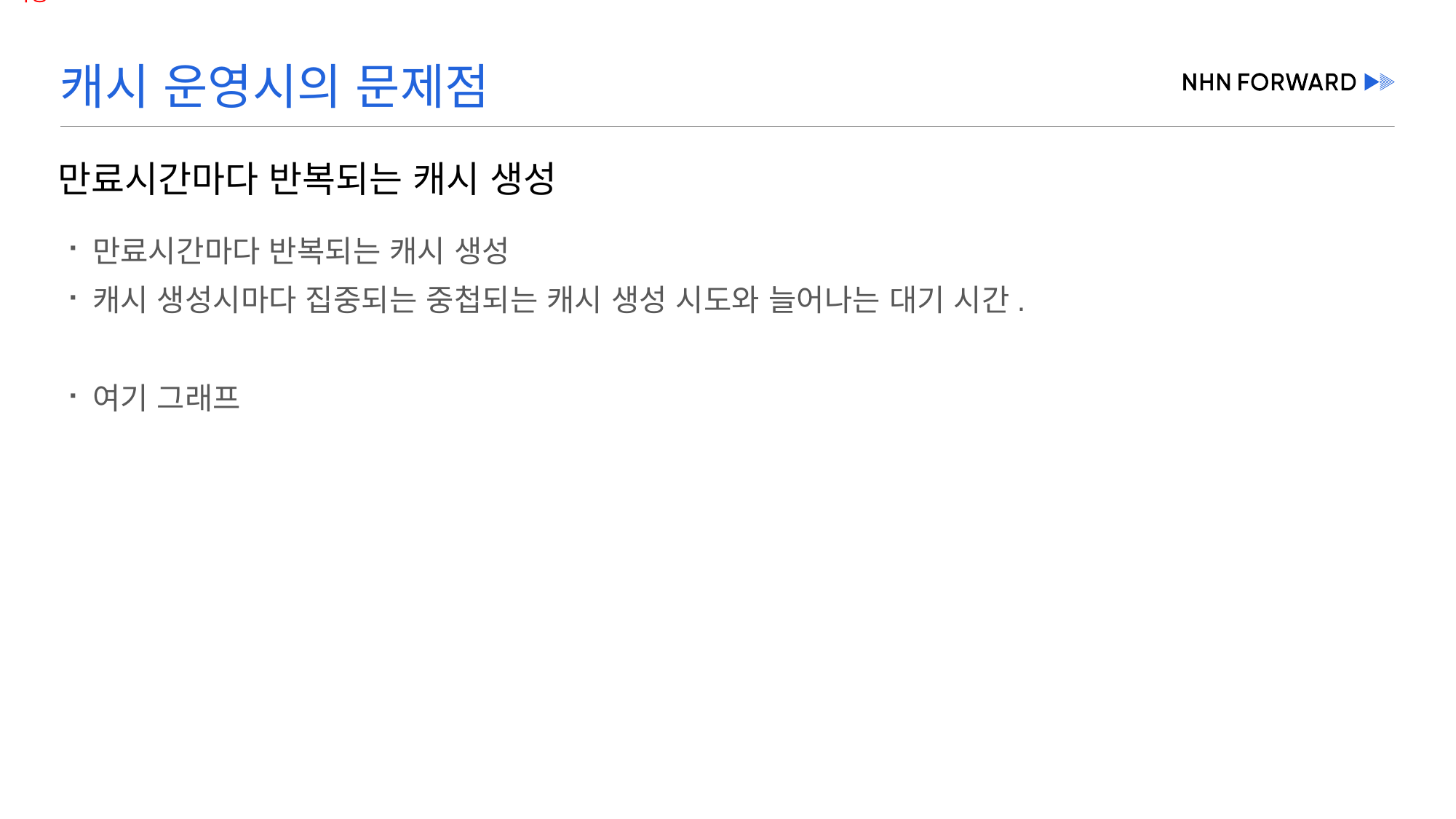

# 캐시 운영시의 문제점
만료시간마다 반복되는 캐시 생성
만료시간마다 반복되는 캐시 생성
캐시 생성시마다 집중되는 중첩되는 캐시 생성 시도와 늘어나는 대기 시간.

여기 그래프